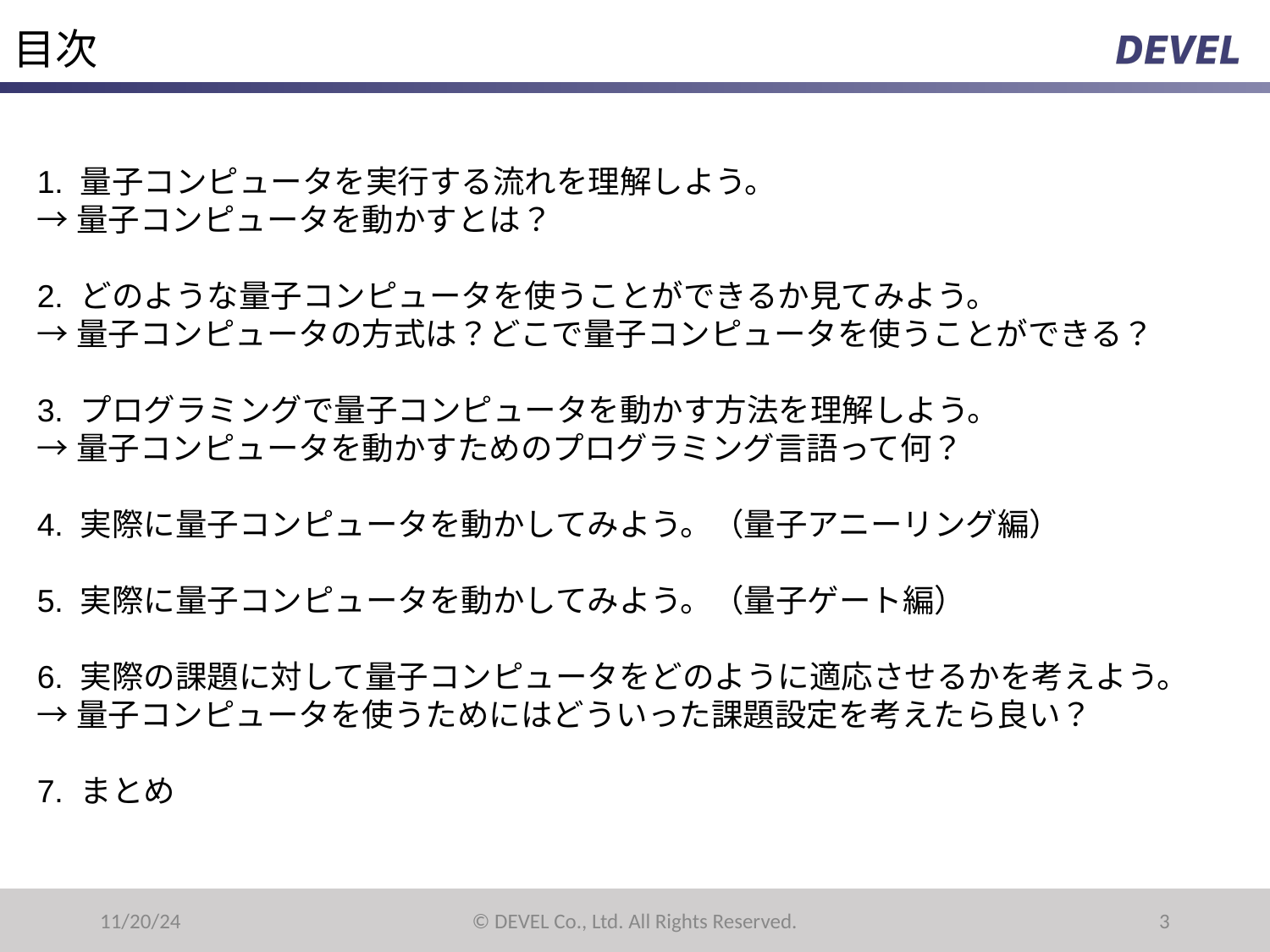

# 目次
1. 量子コンピュータを実行する流れを理解しよう。
→量子コンピュータを動かすとは？

2. どのような量子コンピュータを使うことができるか見てみよう。
→量子コンピュータの方式は？どこで量子コンピュータを使うことができる？

3. プログラミングで量子コンピュータを動かす方法を理解しよう。
→量子コンピュータを動かすためのプログラミング言語って何？

4. 実際に量子コンピュータを動かしてみよう。（量子アニーリング編）

5. 実際に量子コンピュータを動かしてみよう。（量子ゲート編）

6. 実際の課題に対して量子コンピュータをどのように適応させるかを考えよう。
→量子コンピュータを使うためにはどういった課題設定を考えたら良い？

7. まとめ
11/20/24
© DEVEL Co., Ltd. All Rights Reserved.
3